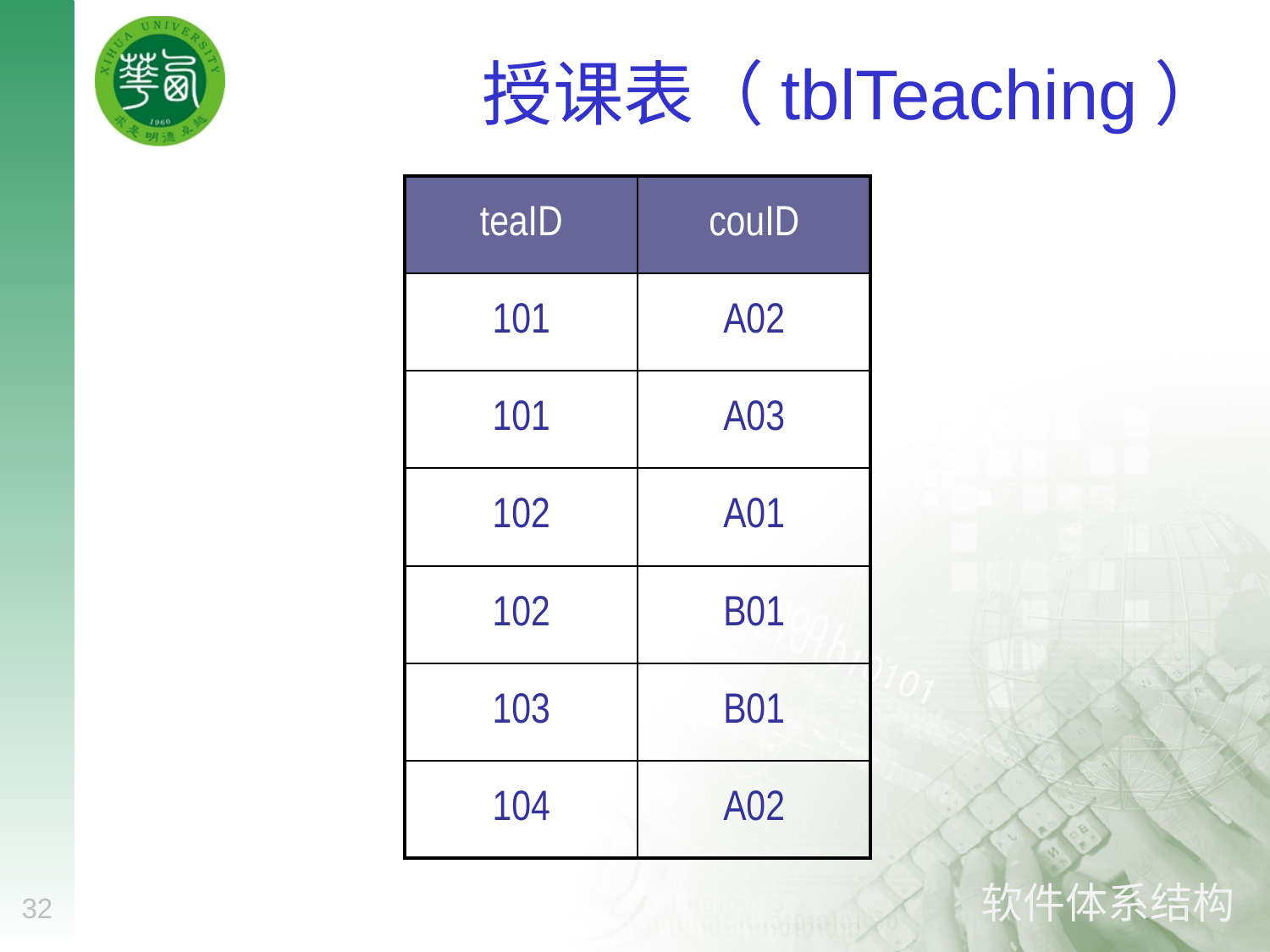

# 授课表（tblTeaching）
| teaID | couID |
| --- | --- |
| 101 | A02 |
| 101 | A03 |
| 102 | A01 |
| 102 | B01 |
| 103 | B01 |
| 104 | A02 |
32